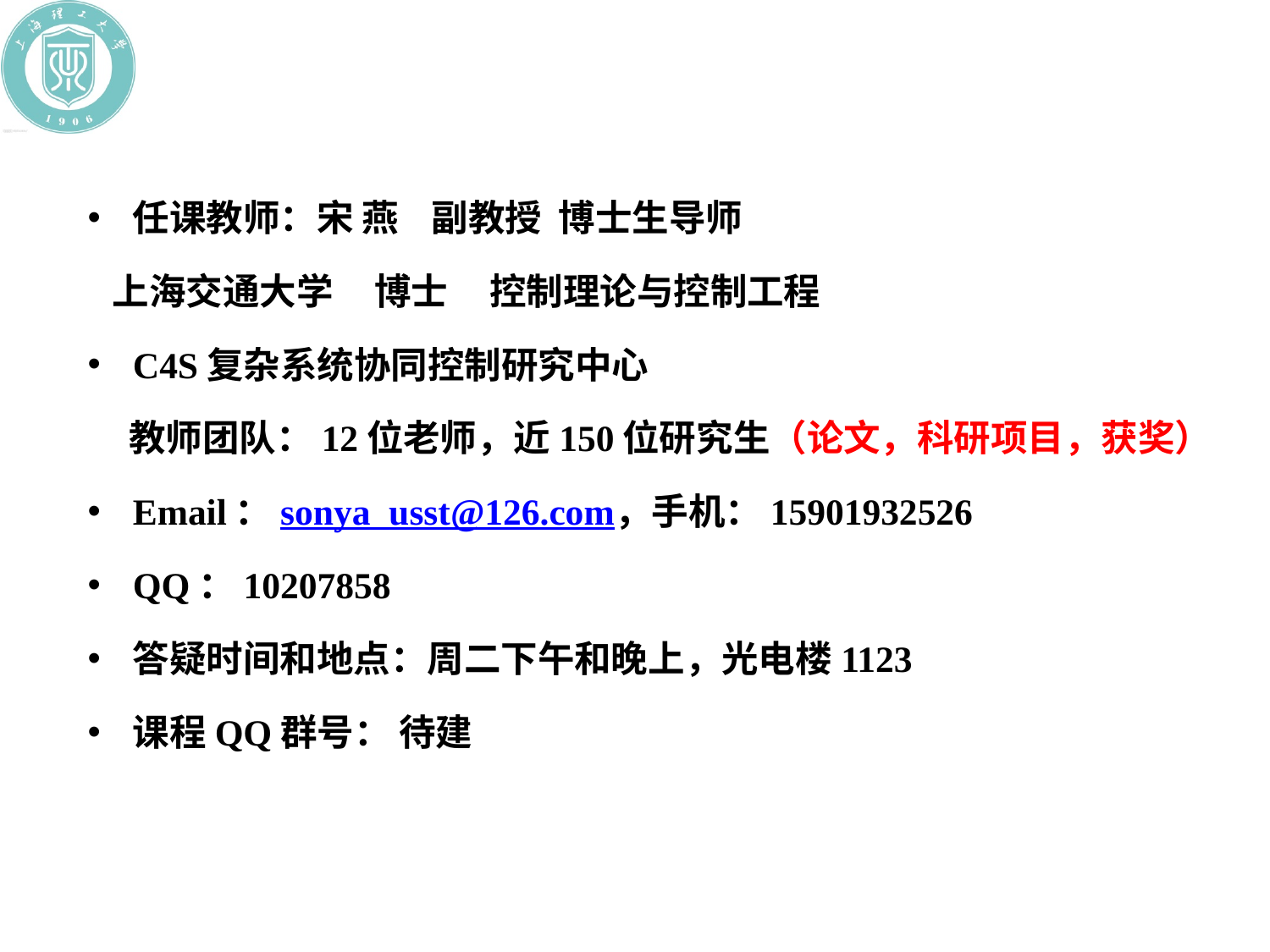

任课教师：宋 燕    副教授  博士生导师
  上海交通大学     博士     控制理论与控制工程
C4S复杂系统协同控制研究中心
    教师团队：12位老师，近150位研究生（论文，科研项目，获奖）
Email：sonya_usst@126.com，手机：15901932526
QQ：10207858
答疑时间和地点：周二下午和晚上，光电楼1123
课程QQ群号： 待建